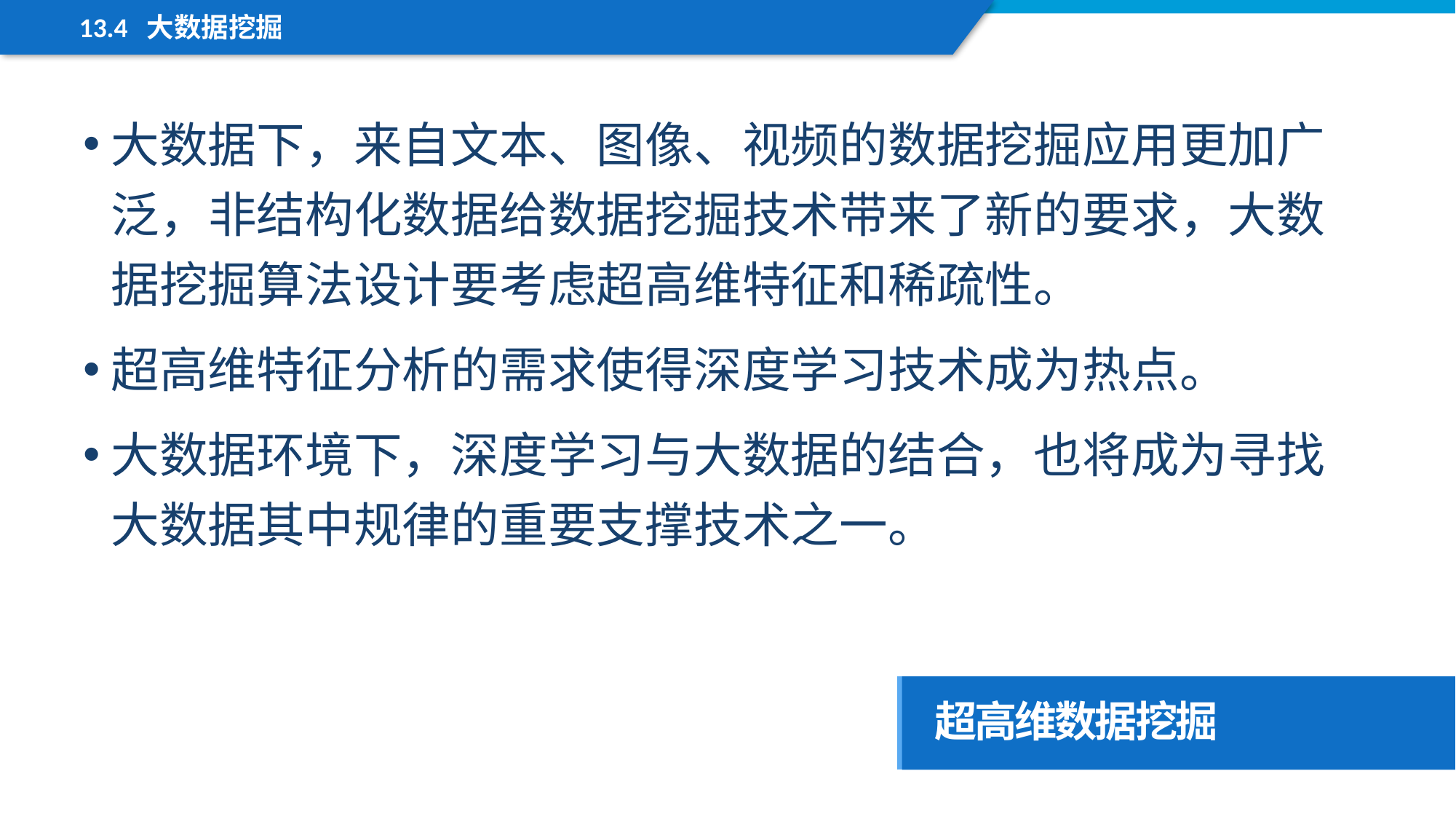

13.4  大数据挖掘
大数据下，来自文本、图像、视频的数据挖掘应用更加广泛，非结构化数据给数据挖掘技术带来了新的要求，大数据挖掘算法设计要考虑超高维特征和稀疏性。
超高维特征分析的需求使得深度学习技术成为热点。
大数据环境下，深度学习与大数据的结合，也将成为寻找大数据其中规律的重要支撑技术之一。
超高维数据挖掘